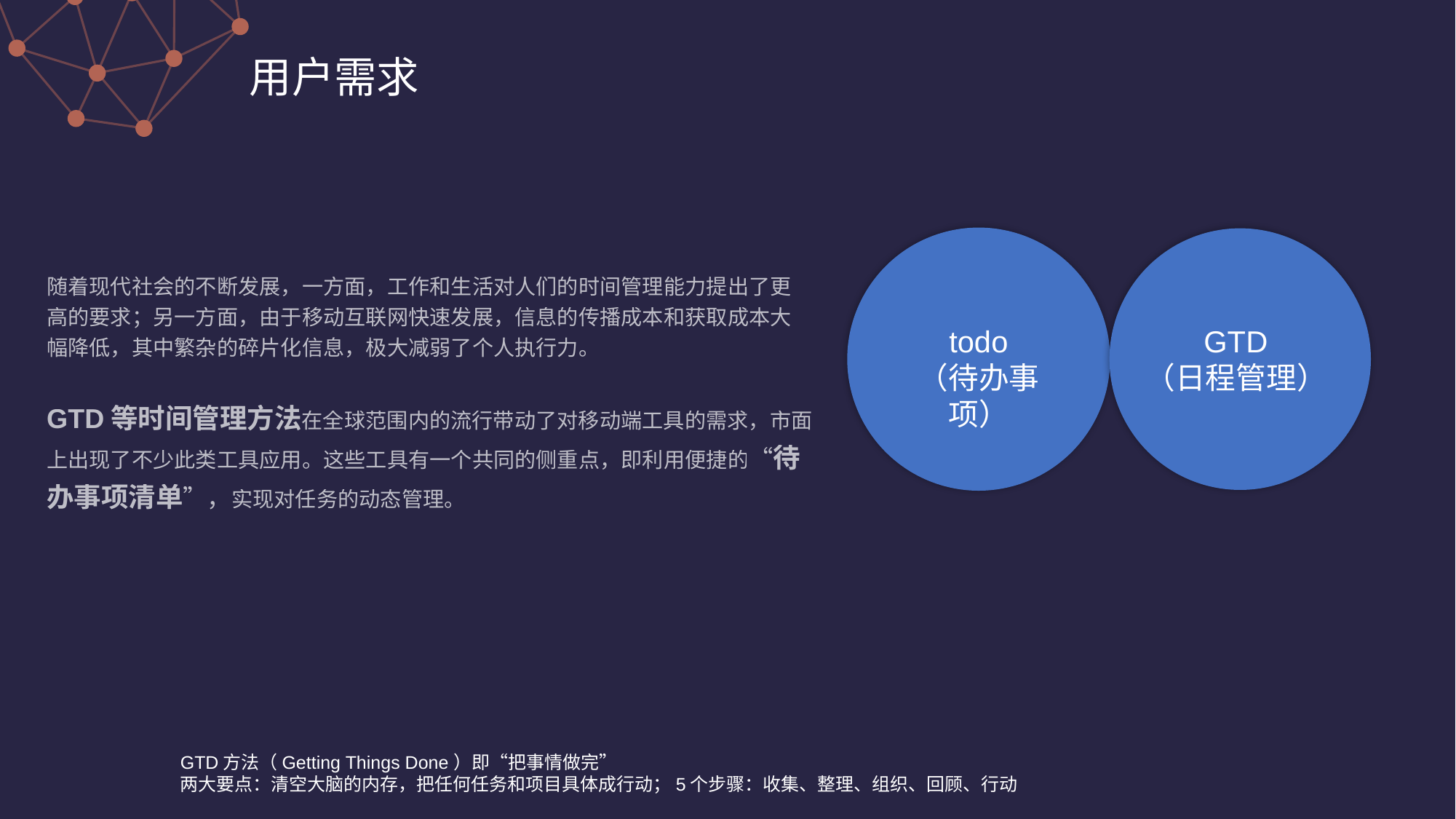

用户需求

随着现代社会的不断发展，一方面，工作和生活对人们的时间管理能力提出了更高的要求；另一方面，由于移动互联网快速发展，信息的传播成本和获取成本大幅降低，其中繁杂的碎片化信息，极大减弱了个人执行力。

GTD等时间管理方法在全球范围内的流行带动了对移动端工具的需求，市面上出现了不少此类工具应用。这些工具有一个共同的侧重点，即利用便捷的“待办事项清单”，实现对任务的动态管理。
GTD
（日程管理）
todo
（待办事项）
GTD方法（Getting Things Done）即“把事情做完”
两大要点：清空大脑的内存，把任何任务和项目具体成行动；5个步骤：收集、整理、组织、回顾、行动